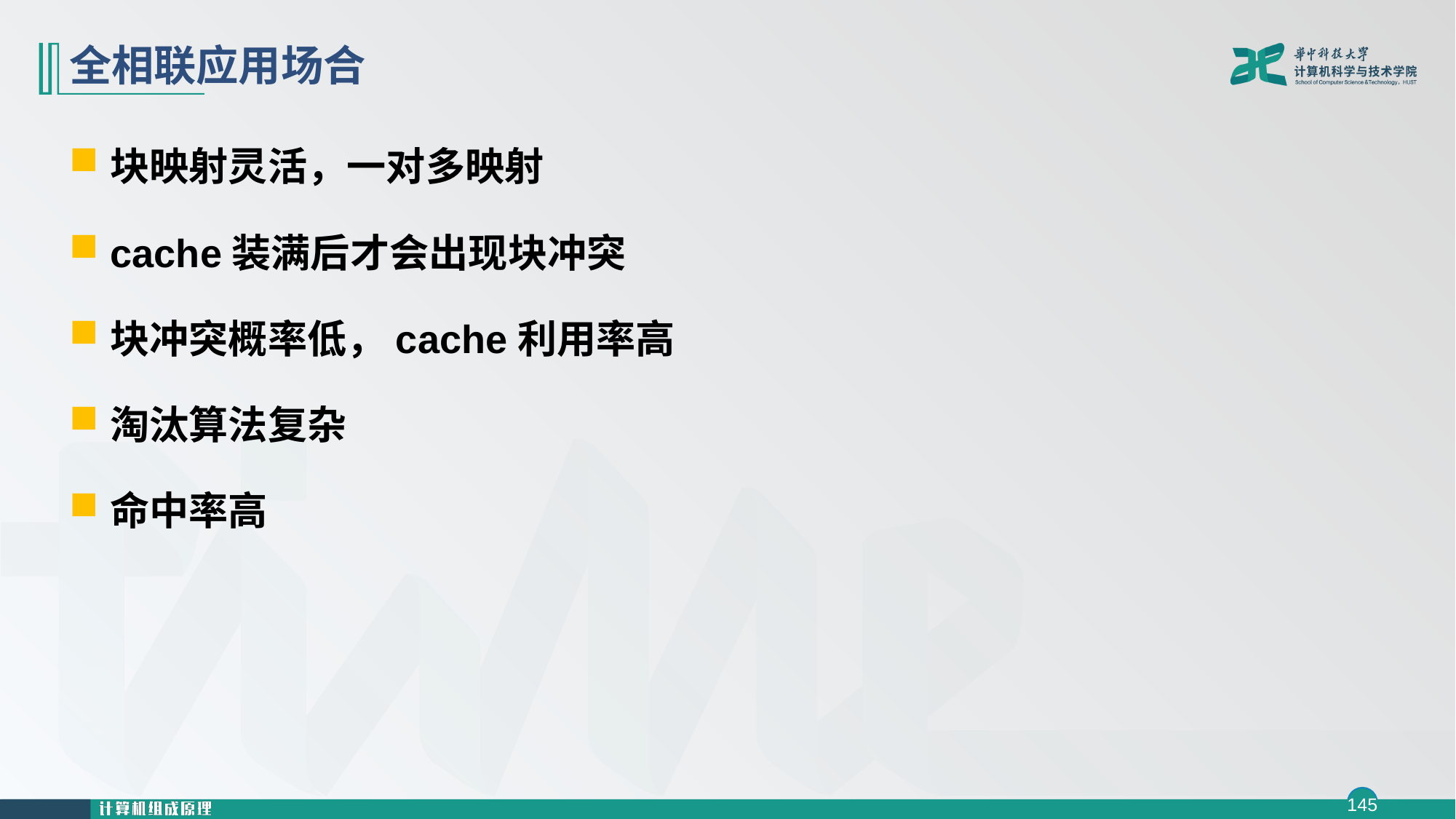

# 全相联应用场合
块映射灵活，一对多映射
cache装满后才会出现块冲突
块冲突概率低，cache利用率高
淘汰算法复杂
命中率高